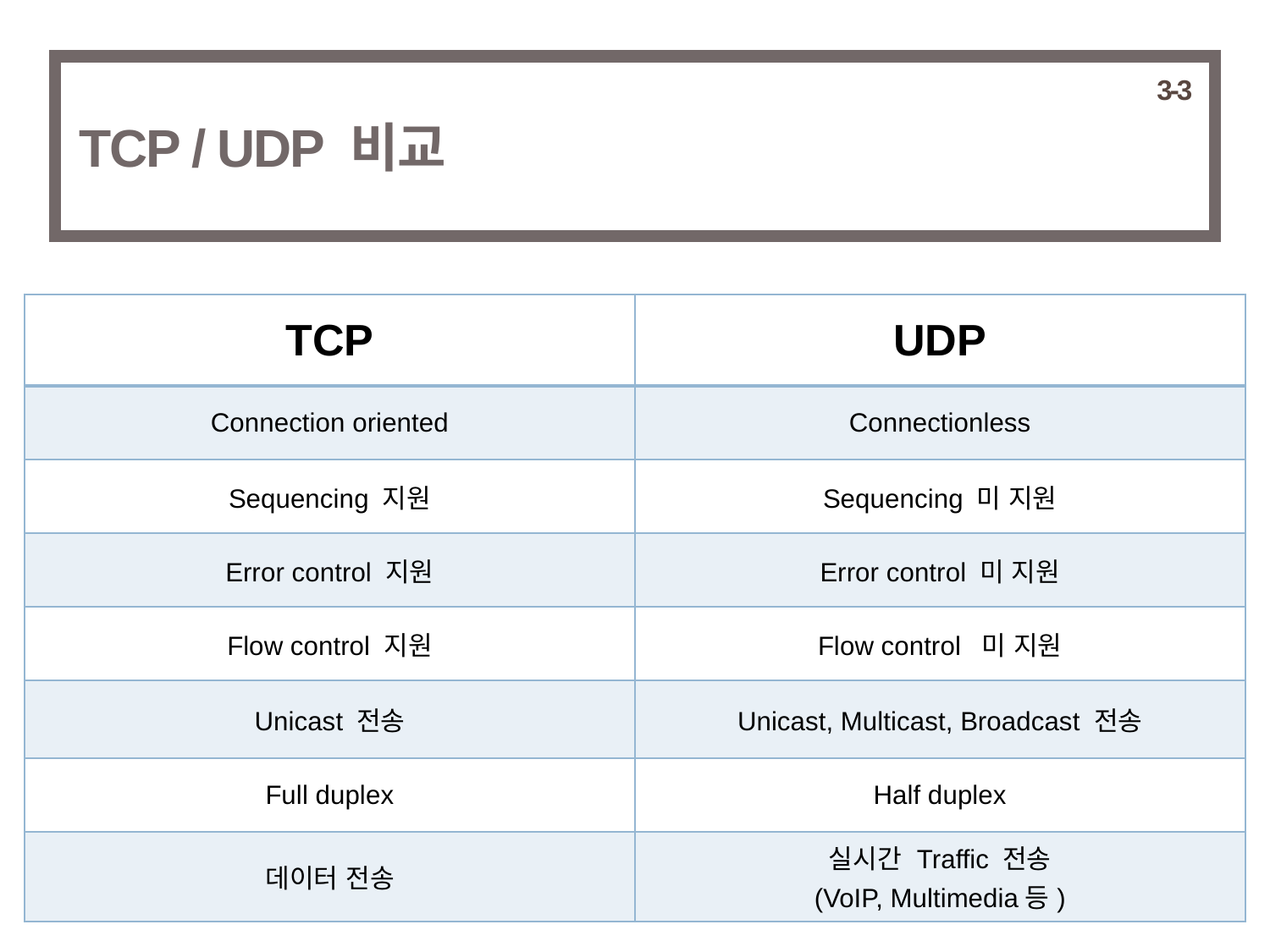

3-3
TCP / UDP 비교
| TCP | UDP |
| --- | --- |
| Connection oriented | Connectionless |
| Sequencing 지원 | Sequencing 미 지원 |
| Error control 지원 | Error control 미 지원 |
| Flow control 지원 | Flow control 미 지원 |
| Unicast 전송 | Unicast, Multicast, Broadcast 전송 |
| Full duplex | Half duplex |
| 데이터 전송 | 실시간 Traffic 전송 (VoIP, Multimedia등) |